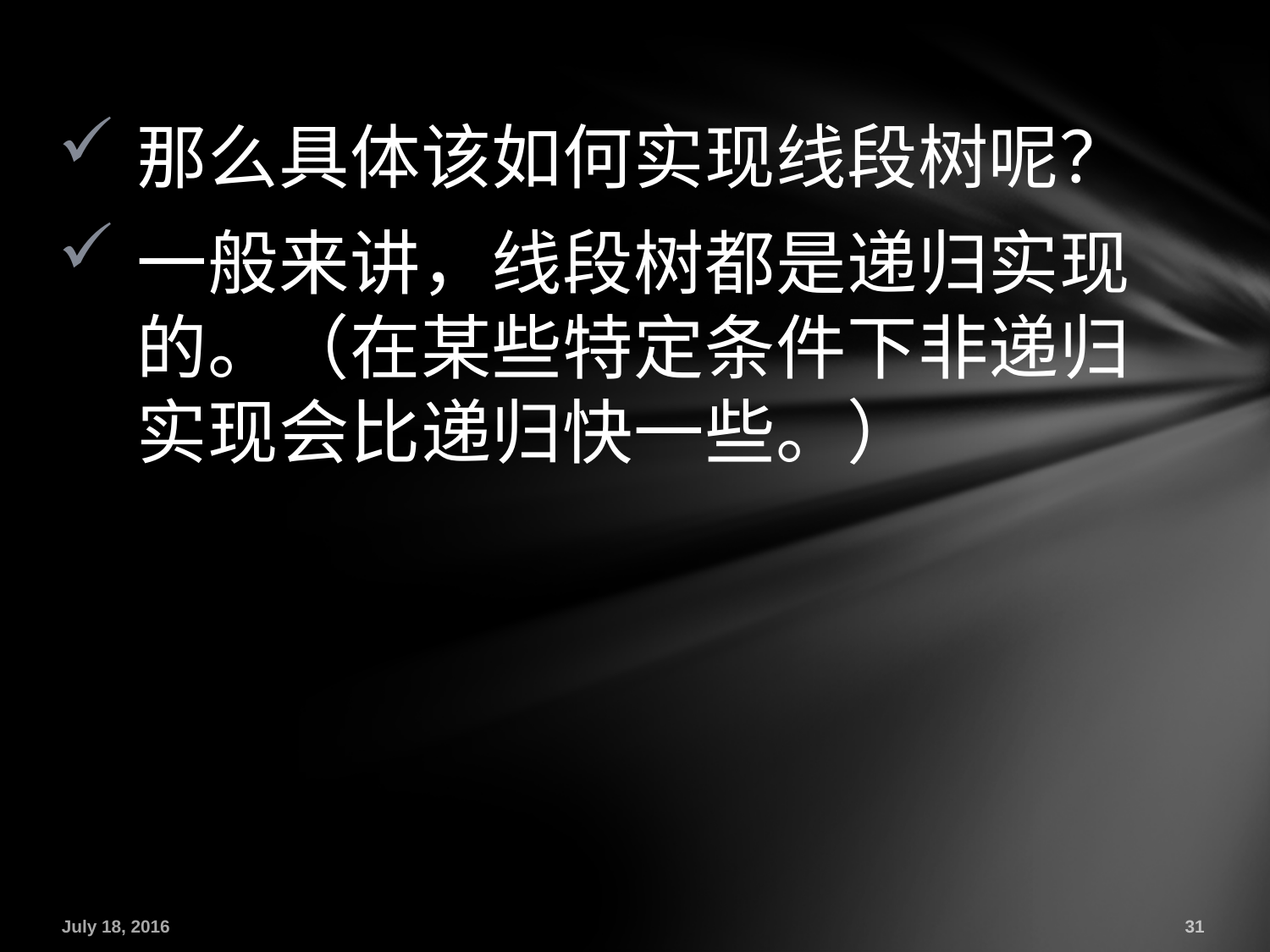

那么具体该如何实现线段树呢？
一般来讲，线段树都是递归实现的。（在某些特定条件下非递归实现会比递归快一些。）
July 18, 2016

31